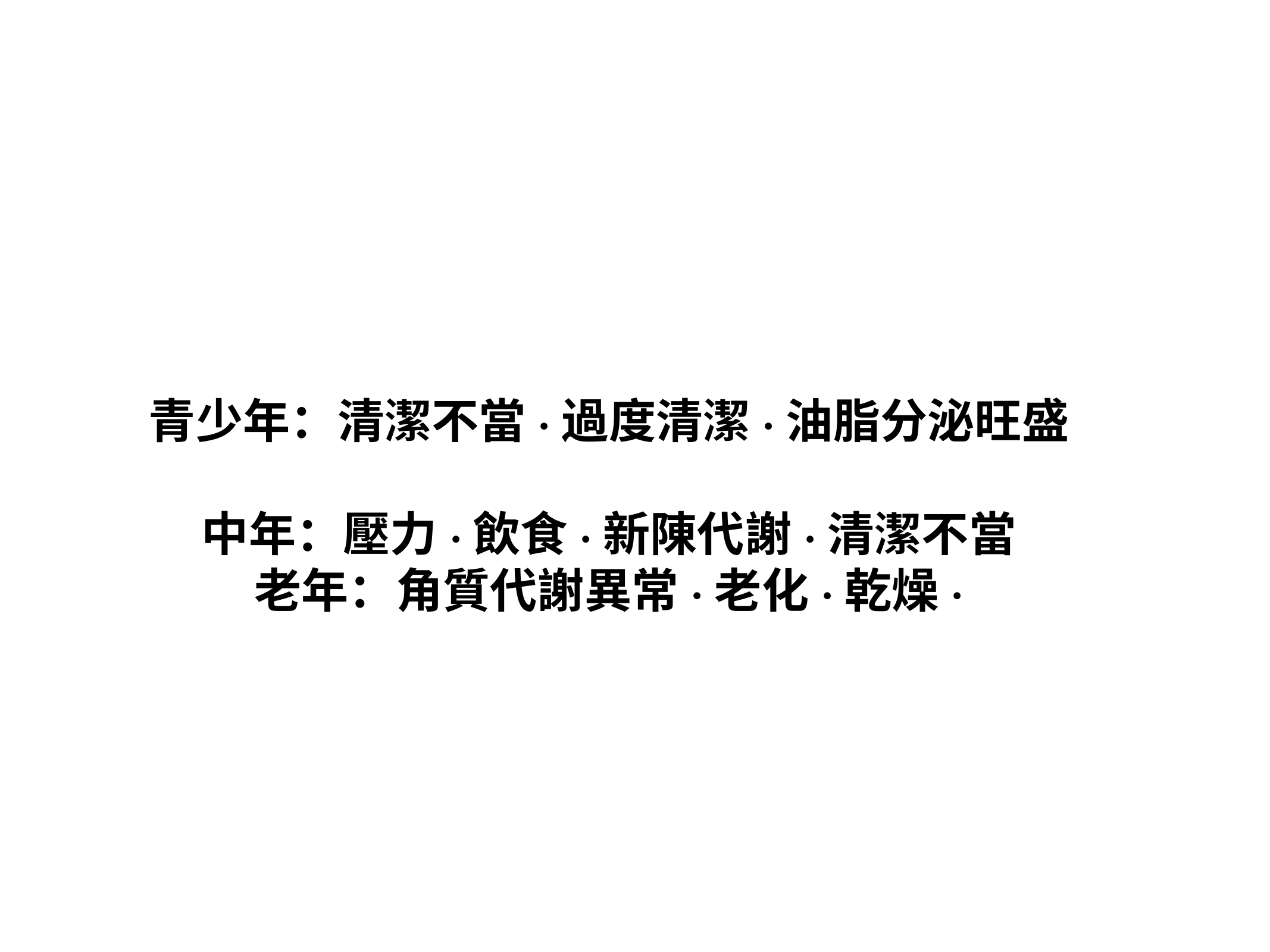

青少年：清潔不當·過度清潔·油脂分泌旺盛
中年：壓力·飲食·新陳代謝·清潔不當
老年：角質代謝異常·老化·乾燥·